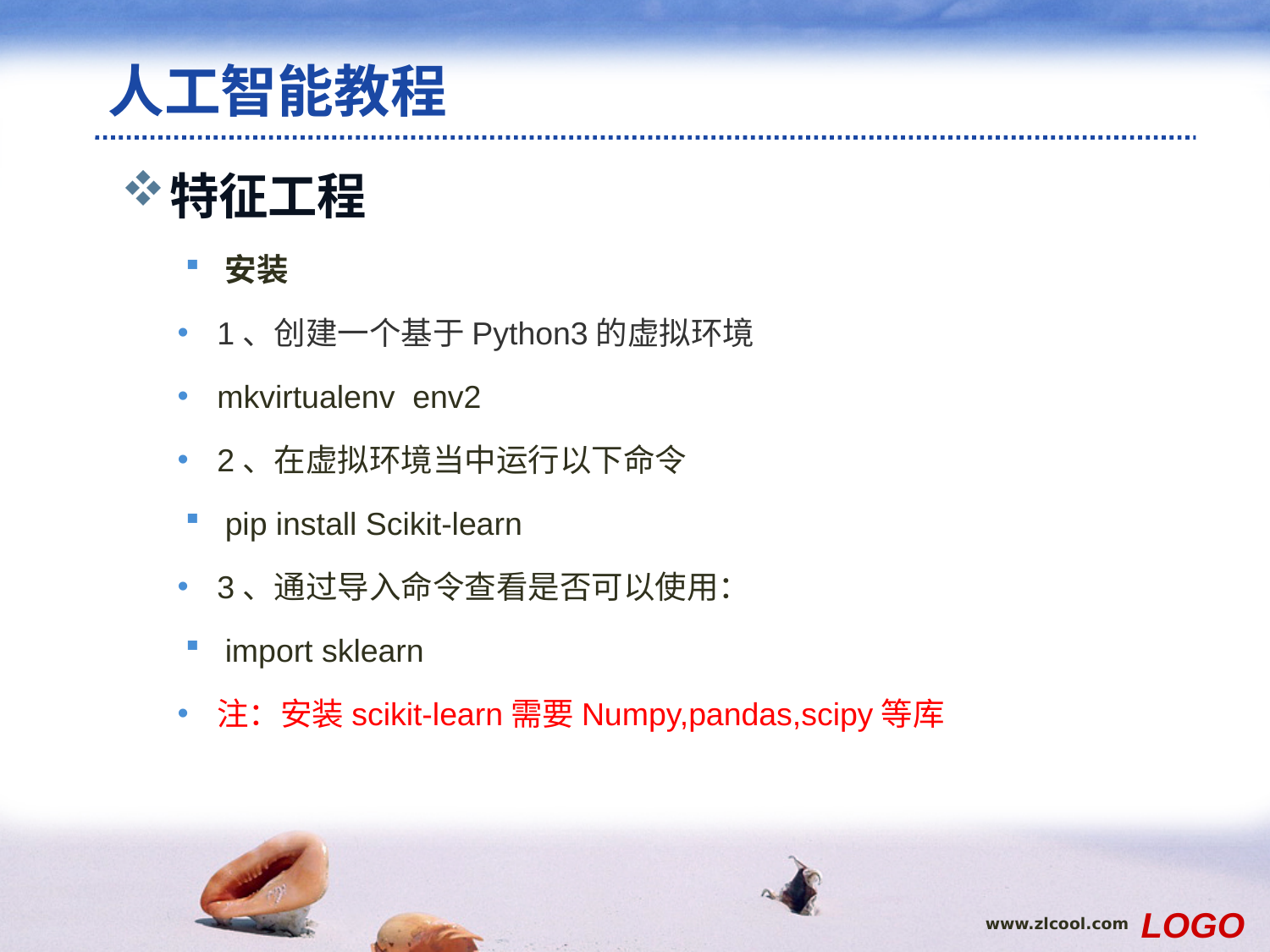

# 人工智能教程
特征工程
安装
1、创建一个基于Python3的虚拟环境
mkvirtualenv  env2
2、在虚拟环境当中运行以下命令
pip install Scikit-learn
3、通过导入命令查看是否可以使用：
import sklearn
注：安装scikit-learn需要Numpy,pandas,scipy等库

范例
LOGO
www.zlcool.com